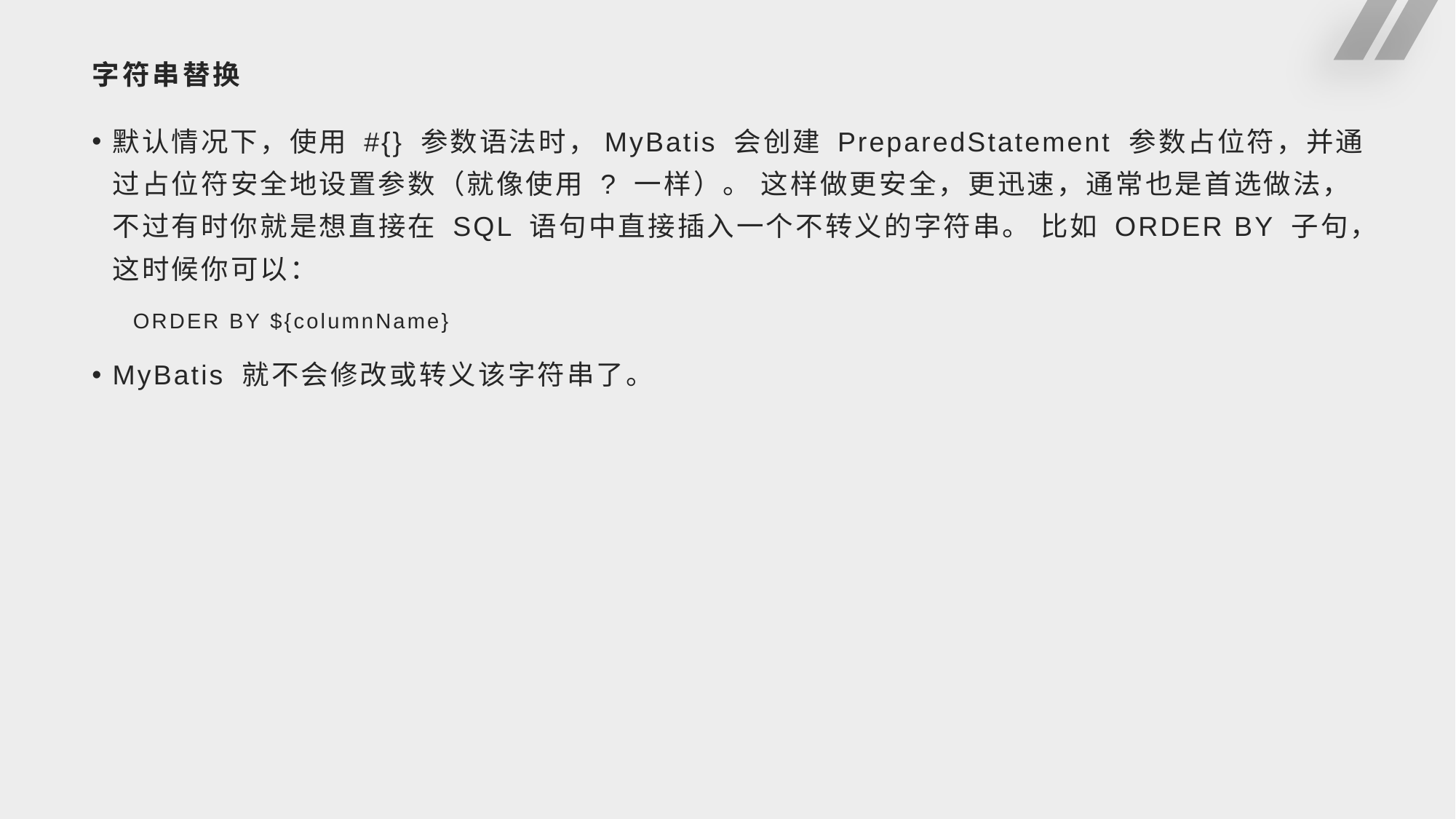

# 字符串替换
默认情况下，使用 #{} 参数语法时，MyBatis 会创建 PreparedStatement 参数占位符，并通过占位符安全地设置参数（就像使用 ? 一样）。 这样做更安全，更迅速，通常也是首选做法，不过有时你就是想直接在 SQL 语句中直接插入一个不转义的字符串。 比如 ORDER BY 子句，这时候你可以：
ORDER BY ${columnName}
MyBatis 就不会修改或转义该字符串了。